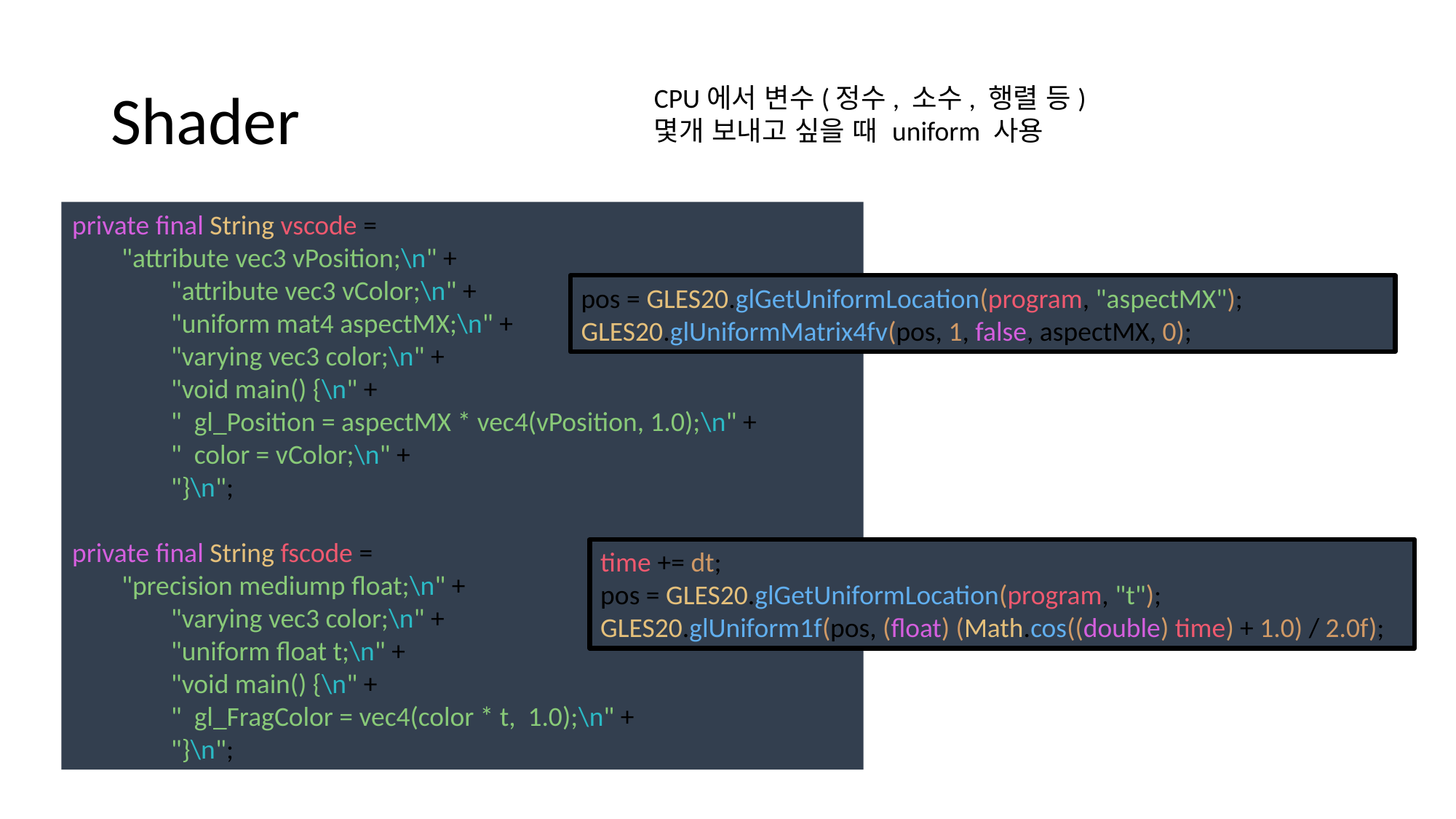

# Shader
CPU에서 변수(정수, 소수, 행렬 등)
몇개 보내고 싶을 때 uniform 사용
private final String vscode =
        "attribute vec3 vPosition;\n" +
                "attribute vec3 vColor;\n" +
                "uniform mat4 aspectMX;\n" +
                "varying vec3 color;\n" +
                "void main() {\n" +
                "  gl_Position = aspectMX * vec4(vPosition, 1.0);\n" +
                "  color = vColor;\n" +
                "}\n";
private final String fscode =
        "precision mediump float;\n" +
                "varying vec3 color;\n" +
                "uniform float t;\n" +
                "void main() {\n" +
                "  gl_FragColor = vec4(color * t,  1.0);\n" +
                "}\n";
pos = GLES20.glGetUniformLocation(program, "aspectMX");
GLES20.glUniformMatrix4fv(pos, 1, false, aspectMX, 0);
time += dt;
pos = GLES20.glGetUniformLocation(program, "t");
GLES20.glUniform1f(pos, (float) (Math.cos((double) time) + 1.0) / 2.0f);